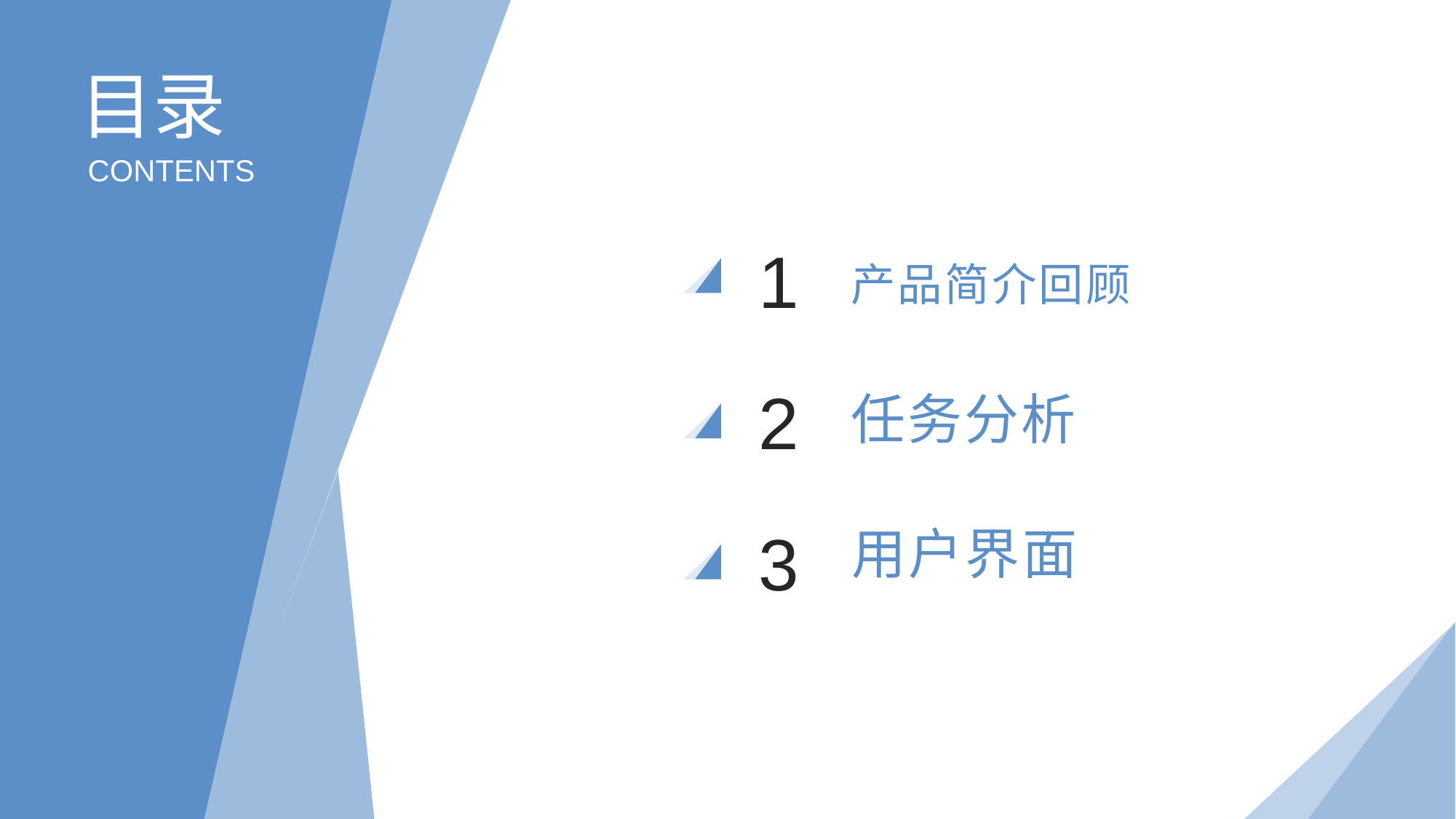

目录
CONTENTS
1
产品简介回顾

任务分析
2

用户界面
3